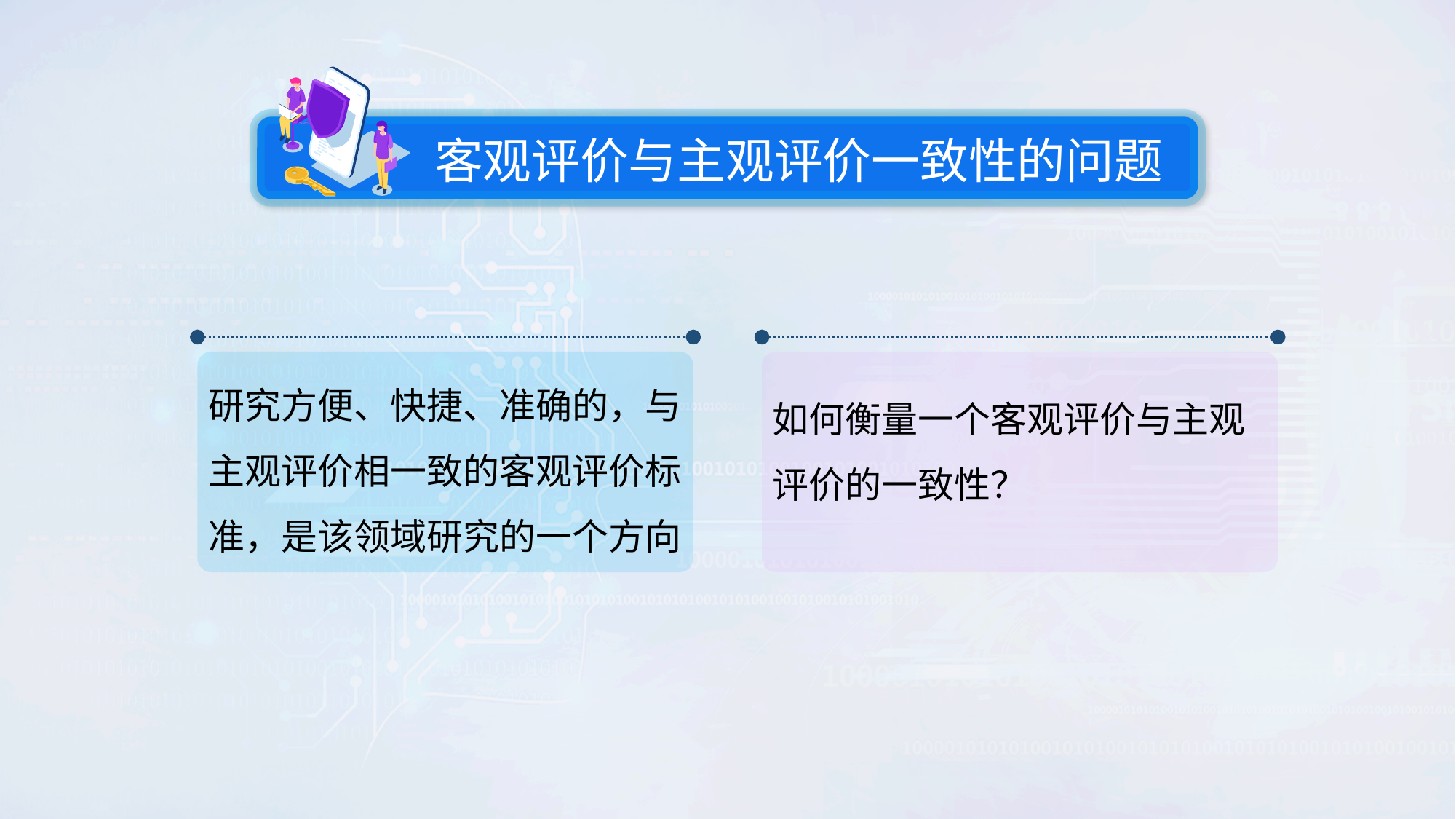

客观评价与主观评价一致性的问题

研究方便、快捷、准确的，与主观评价相一致的客观评价标准，是该领域研究的一个方向
如何衡量一个客观评价与主观评价的一致性？